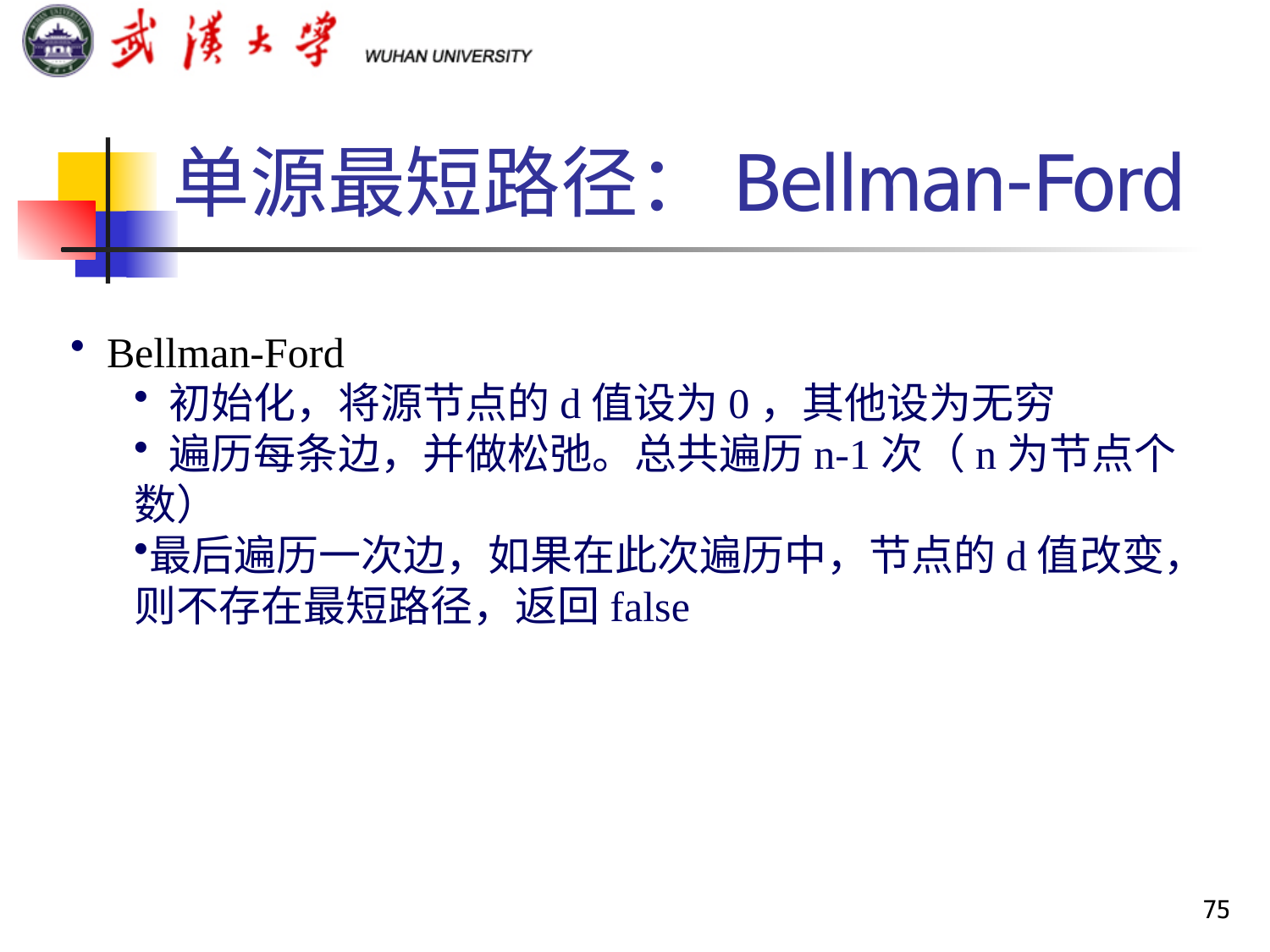

# 单源最短路径：Bellman-Ford
  Bellman-Ford
 初始化，将源节点的d值设为0，其他设为无穷
 遍历每条边，并做松弛。总共遍历n-1次（n为节点个数）
最后遍历一次边，如果在此次遍历中，节点的d值改变，则不存在最短路径，返回false

75